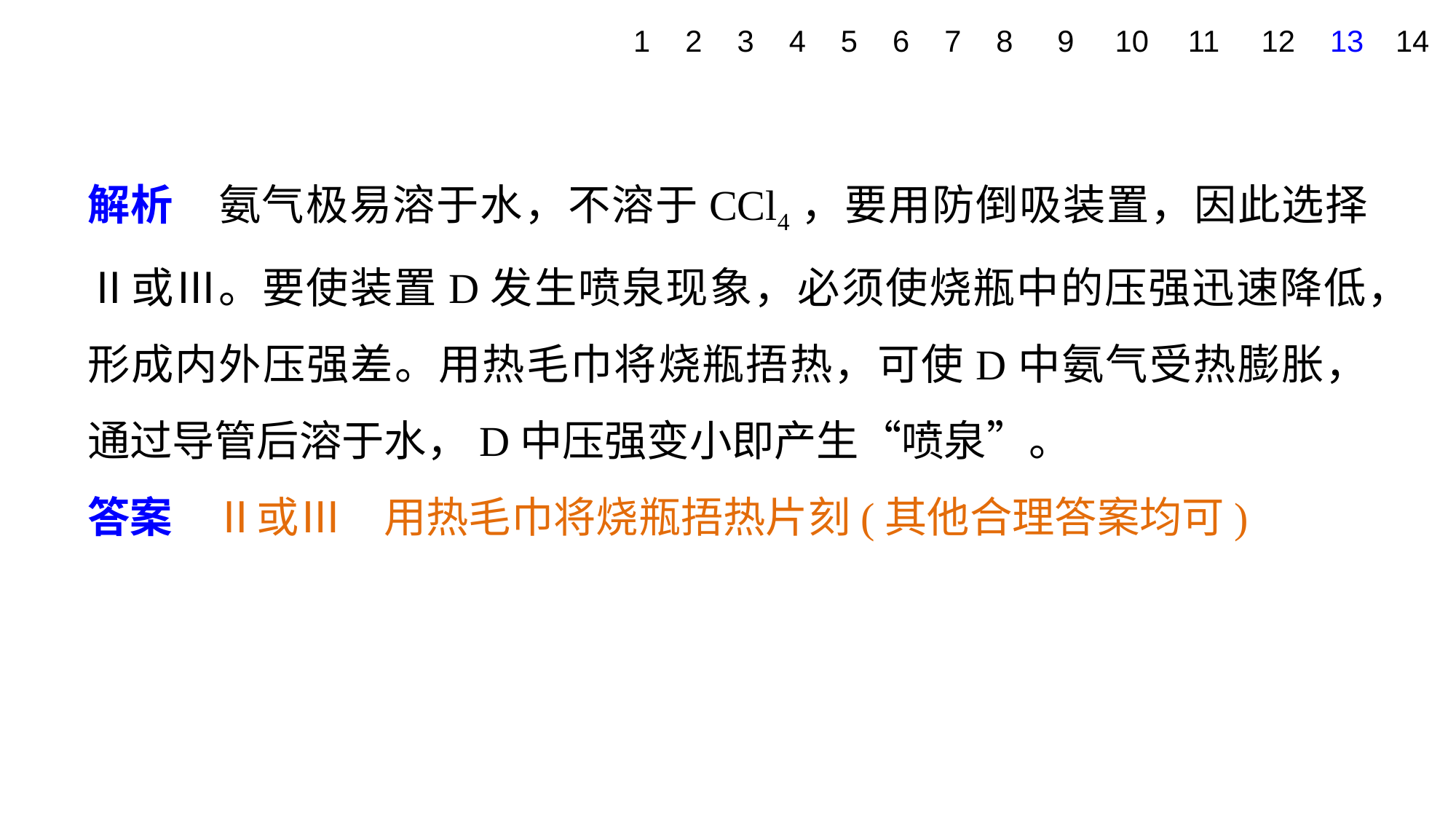

1
2
3
4
5
6
7
8
9
10
11
12
13
14
解析　氨气极易溶于水，不溶于CCl4，要用防倒吸装置，因此选择Ⅱ或Ⅲ。要使装置D发生喷泉现象，必须使烧瓶中的压强迅速降低，形成内外压强差。用热毛巾将烧瓶捂热，可使D中氨气受热膨胀，通过导管后溶于水，D中压强变小即产生“喷泉”。
答案　Ⅱ或Ⅲ　用热毛巾将烧瓶捂热片刻(其他合理答案均可)